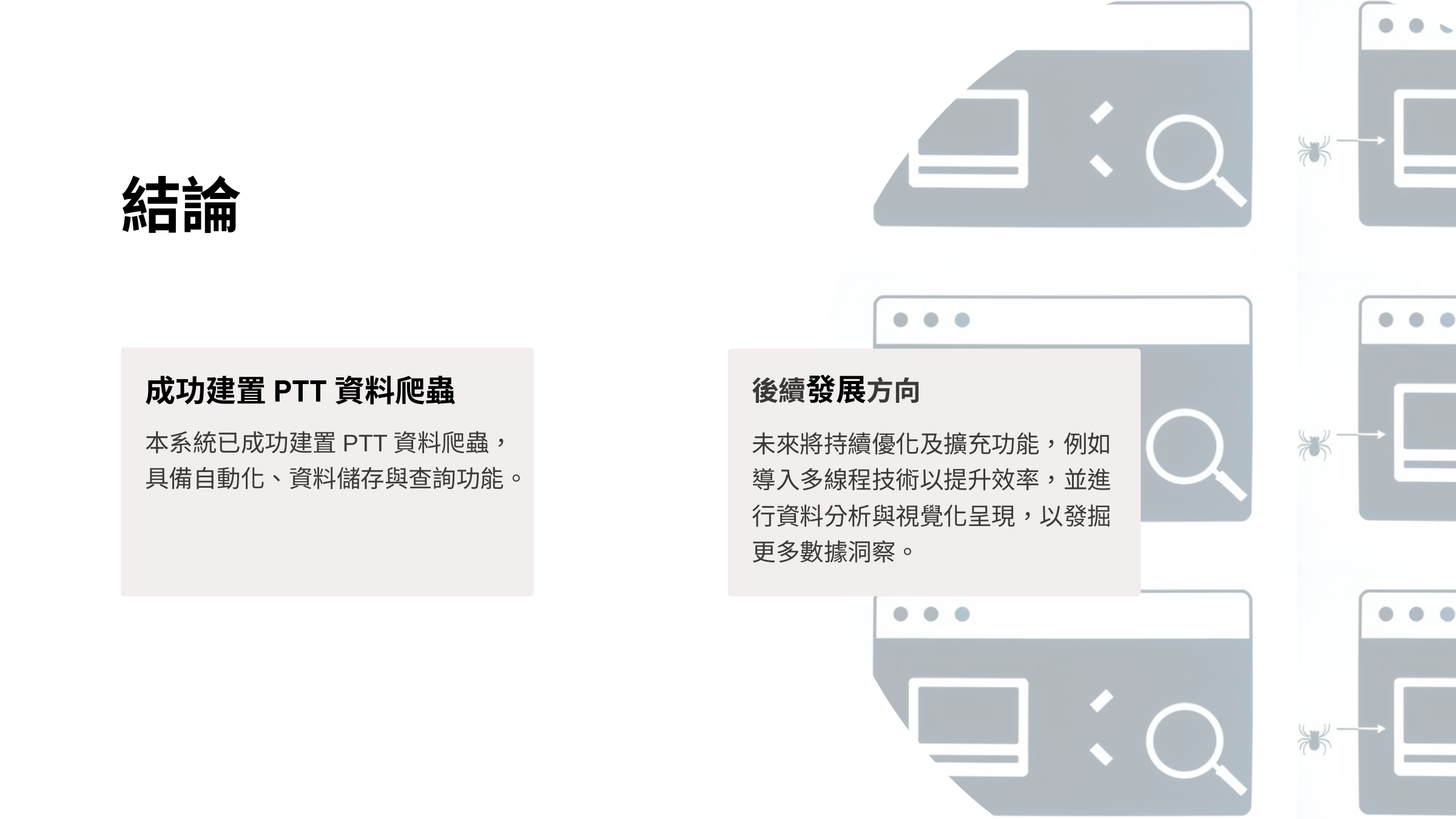

結論

成功建置PTT資料爬蟲
後續發展方向
本系統已成功建置PTT資料爬蟲，具備自動化、資料儲存與查詢功能。
未來將持續優化及擴充功能，例如導入多線程技術以提升效率，並進行資料分析與視覺化呈現，以發掘更多數據洞察。